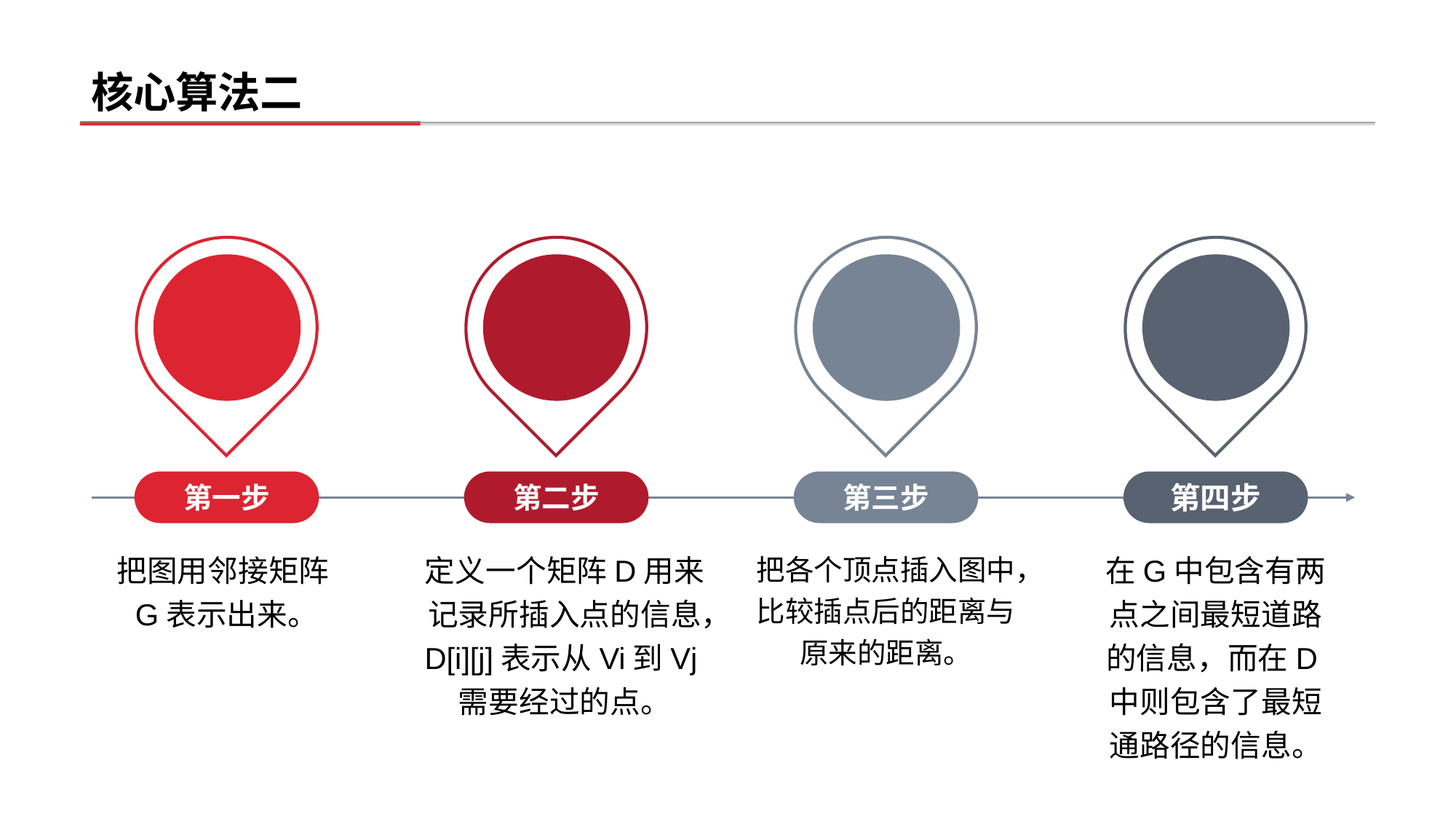

# 核心算法二

第一步
第二步
第三步
第四步
把图用邻接矩阵G表示出来。
在G中包含有两点之间最短道路的信息，而在D中则包含了最短通路径的信息。
定义一个矩阵D用来记录所插入点的信息，D[i][j]表示从Vi到Vj需要经过的点。
把各个顶点插入图中，比较插点后的距离与原来的距离。